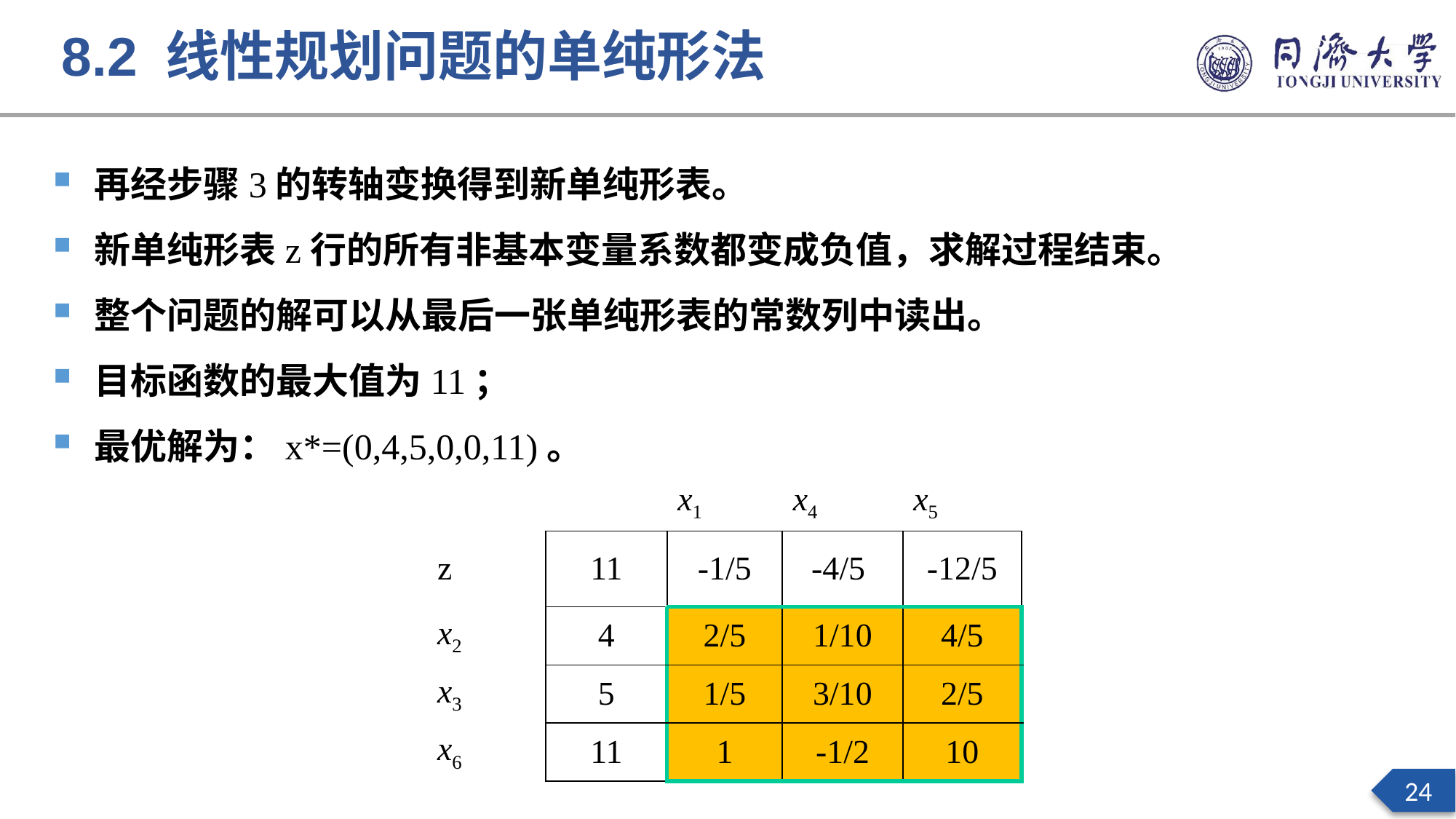

8.2 线性规划问题的单纯形法
再经步骤3的转轴变换得到新单纯形表。
新单纯形表z行的所有非基本变量系数都变成负值，求解过程结束。
整个问题的解可以从最后一张单纯形表的常数列中读出。
目标函数的最大值为11；
最优解为：x*=(0,4,5,0,0,11)。

|  |  | x1 | x4 | x5 |
| --- | --- | --- | --- | --- |
| z | 11 | -1/5 | -4/5 | -12/5 |
| x2 | 4 | 2/5 | 1/10 | 4/5 |
| x3 | 5 | 1/5 | 3/10 | 2/5 |
| x6 | 11 | 1 | -1/2 | 10 |